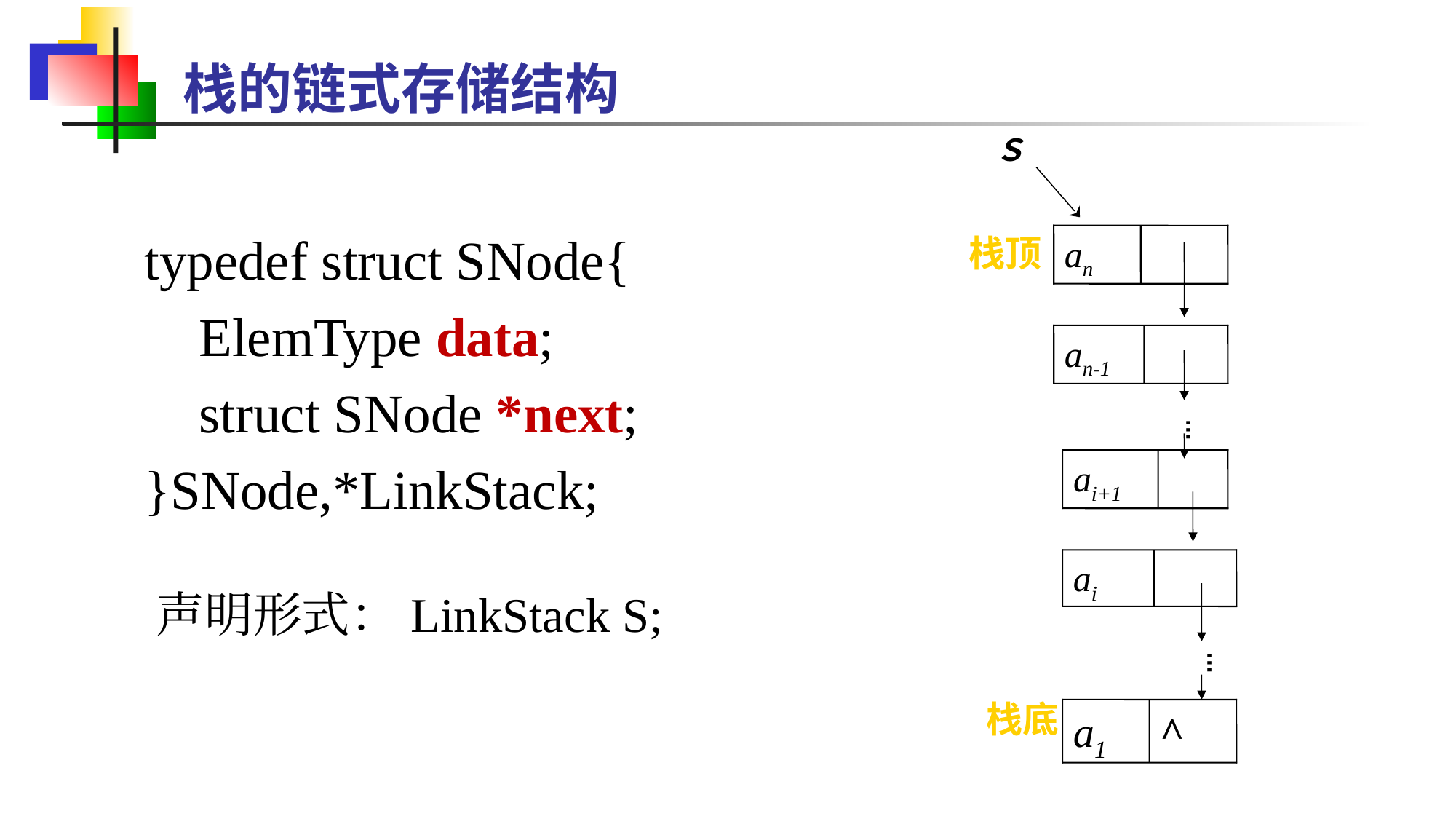

# 栈的链式存储结构
Ｓ

栈顶
an

an-1

…

ai+1

ai

…

栈底
a1

^

typedef struct SNode{
    ElemType data;
    struct SNode *next;
}SNode,*LinkStack;
声明形式：LinkStack S;